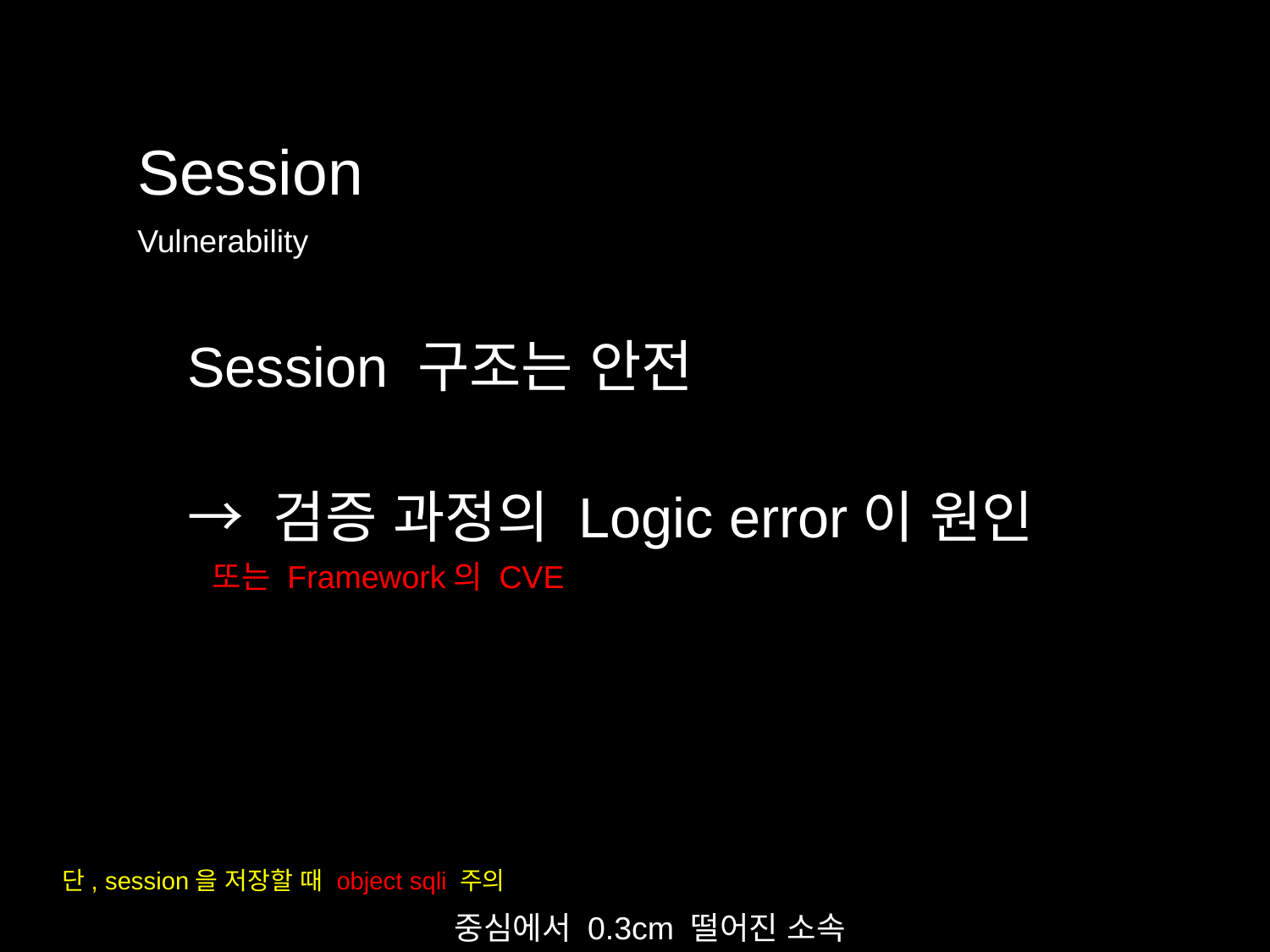

Session
Vulnerability
Session 구조는 안전
→ 검증 과정의 Logic error이 원인
또는 Framework의 CVE
단, session을 저장할 때 object sqli 주의